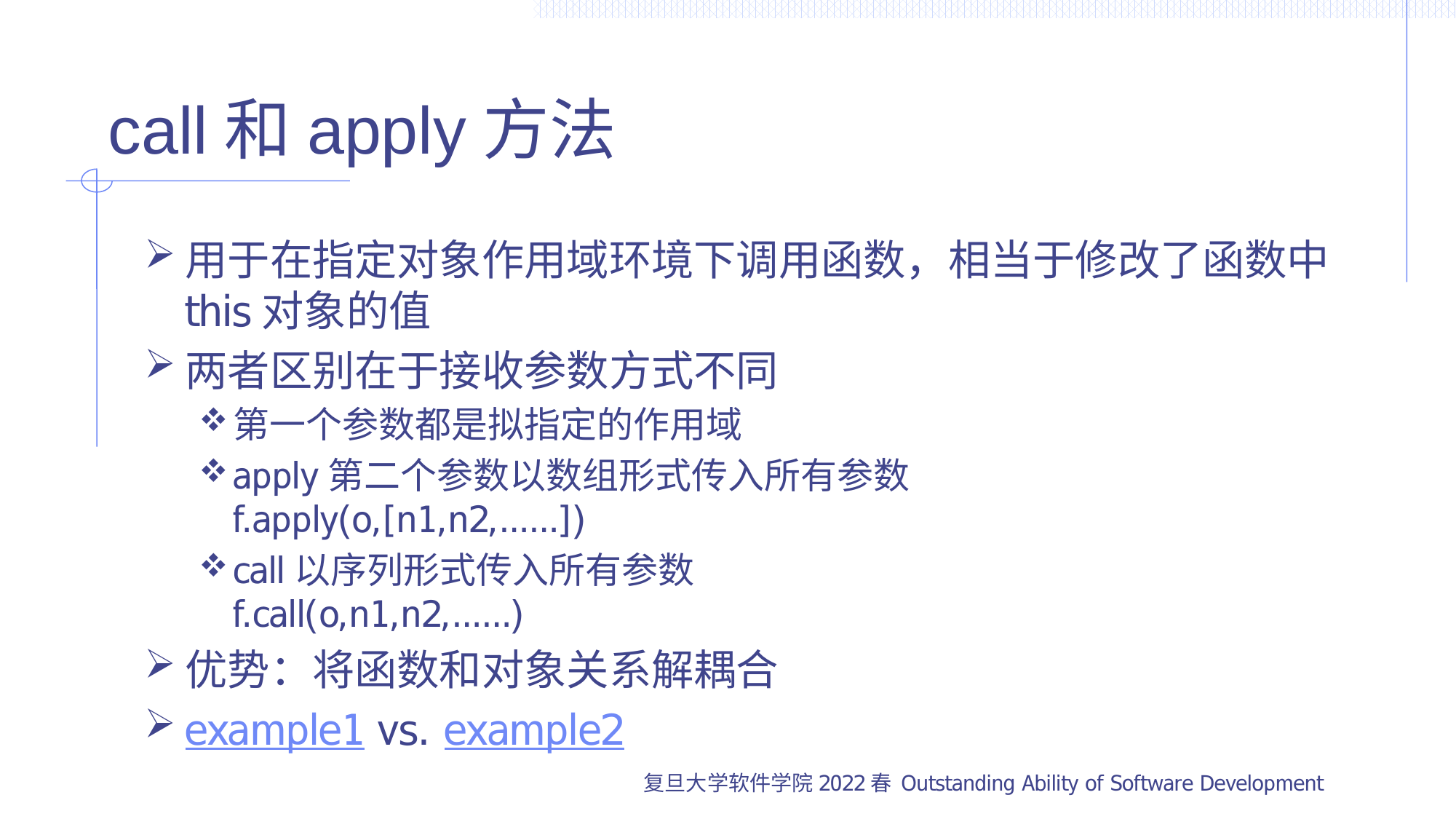

# call和apply方法
用于在指定对象作用域环境下调用函数，相当于修改了函数中this对象的值
两者区别在于接收参数方式不同
第一个参数都是拟指定的作用域
apply第二个参数以数组形式传入所有参数
f.apply(o,[n1,n2,……])
call以序列形式传入所有参数
f.call(o,n1,n2,……)
优势：将函数和对象关系解耦合
example1 vs. example2